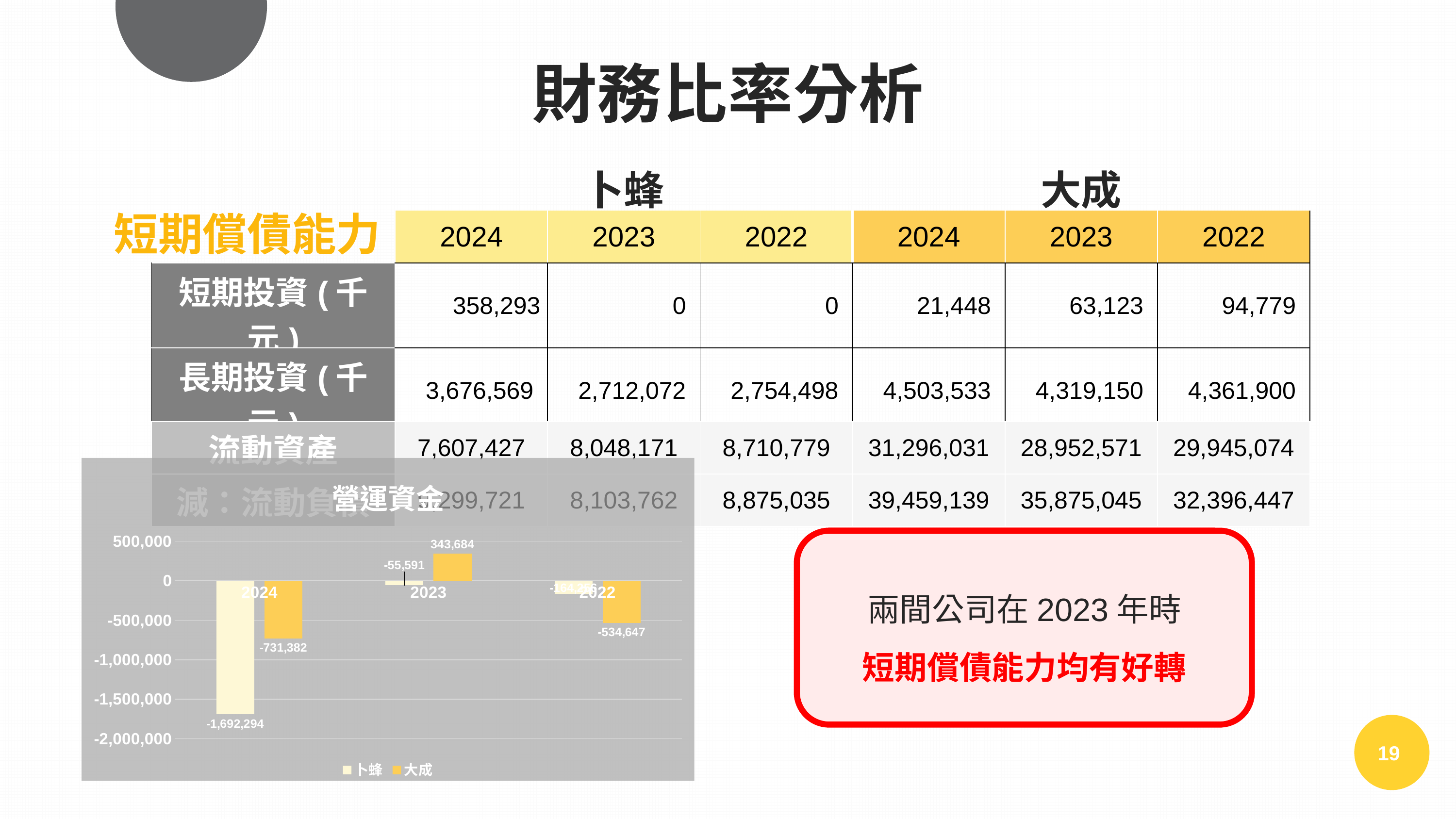

財務比率分析
|  | 卜蜂 |  |  | 大成 |  |  |
| --- | --- | --- | --- | --- | --- | --- |
|  | 2024 | 2023 | 2022 | 2024 | 2023 | 2022 |
| 短期投資(千元) | 358,293 | 0 | 0 | 21,448 | 63,123 | 94,779 |
| 長期投資(千元) | 3,676,569 | 2,712,072 | 2,754,498 | 4,503,533 | 4,319,150 | 4,361,900 |
| 營運資金(千元) | -1,692,294 | -55,591 | -164,256 | -731,382 | 343,684 | -534,647 |
短期償債能力
| 流動資產 | 7,607,427 | 8,048,171 | 8,710,779 | 31,296,031 | 28,952,571 | 29,945,074 |
| --- | --- | --- | --- | --- | --- | --- |
| 減：流動負債 | 9,299,721 | 8,103,762 | 8,875,035 | 39,459,139 | 35,875,045 | 32,396,447 |

### Chart: 營運資金

| Category | 卜蜂 | 大成 |
|---|---|---|
| 2024 | -1692294.0 | -731382.0 |
| 2023 | -55591.0 | 343684.0 |
| 2022 | -164256.0 | -534647.0 |
兩間公司在2023年時
短期償債能力均有好轉

19